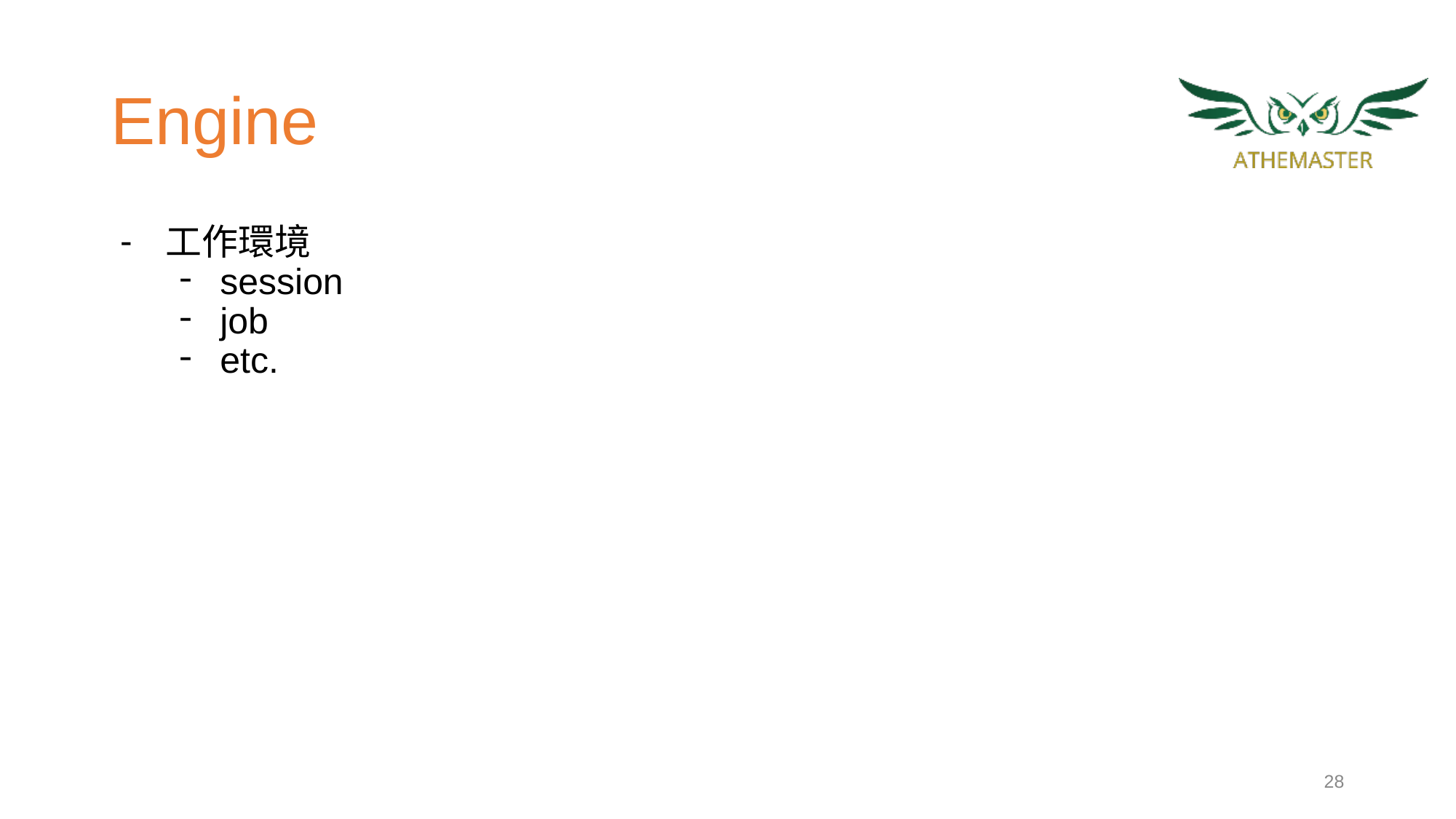

# Engine
工作環境
session
job
etc.
28